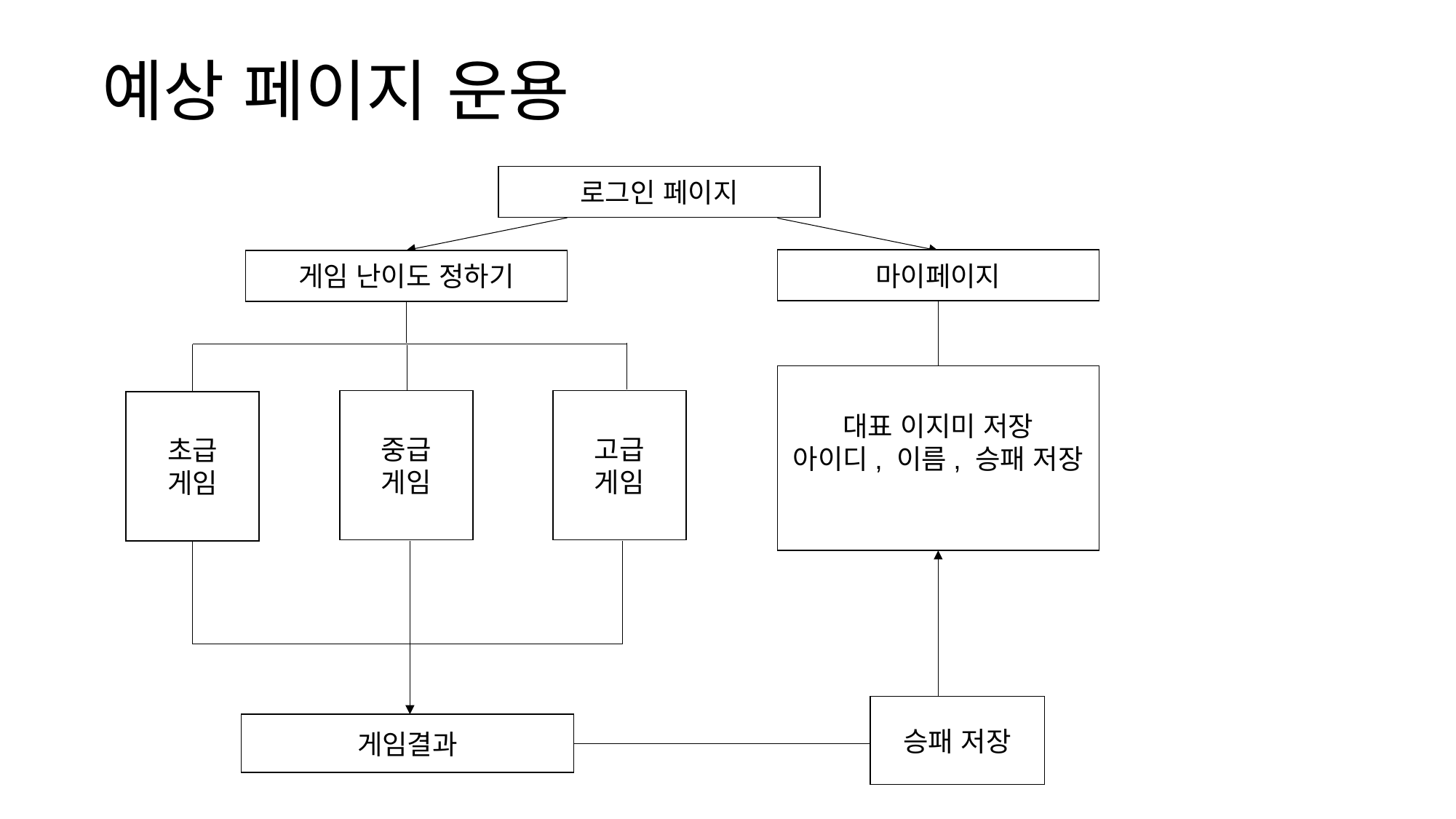

# 예상 페이지 운용
로그인 페이지
마이페이지
게임 난이도 정하기
대표 이지미 저장
아이디, 이름, 승패 저장

중급
게임
고급
게임
초급
게임
승패 저장
게임결과